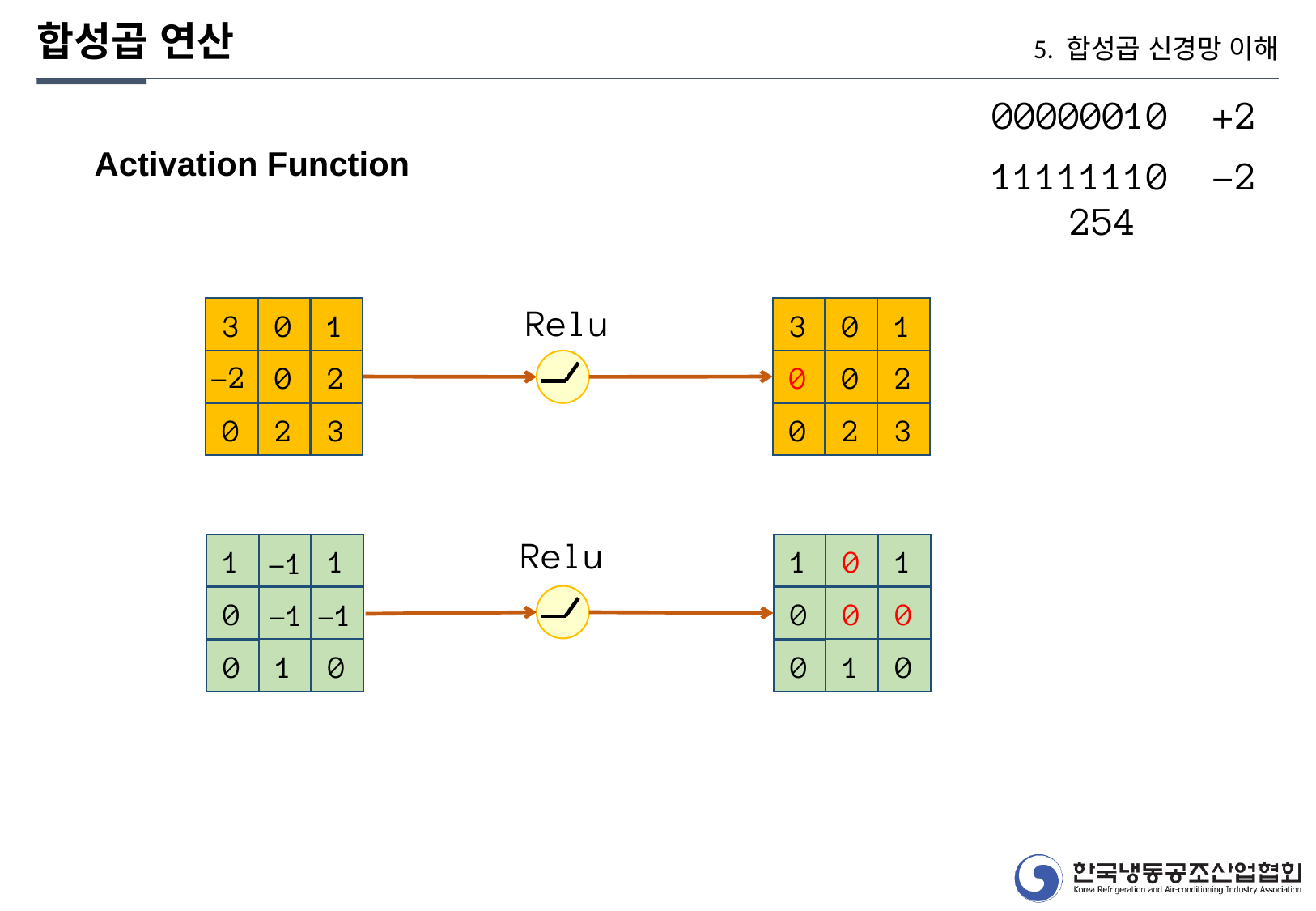

합성곱 연산
5. 합성곱 신경망 이해
00000010  +2
Activation Function
11111110  -2
254
Relu
1
1
0
0
3
3
-2
2
2
0
0

0

3
3
2
2
0
0
Relu
1

1

0
0
1
0
1
1
0
-1

0
0
0
-1
-1
0
1
0